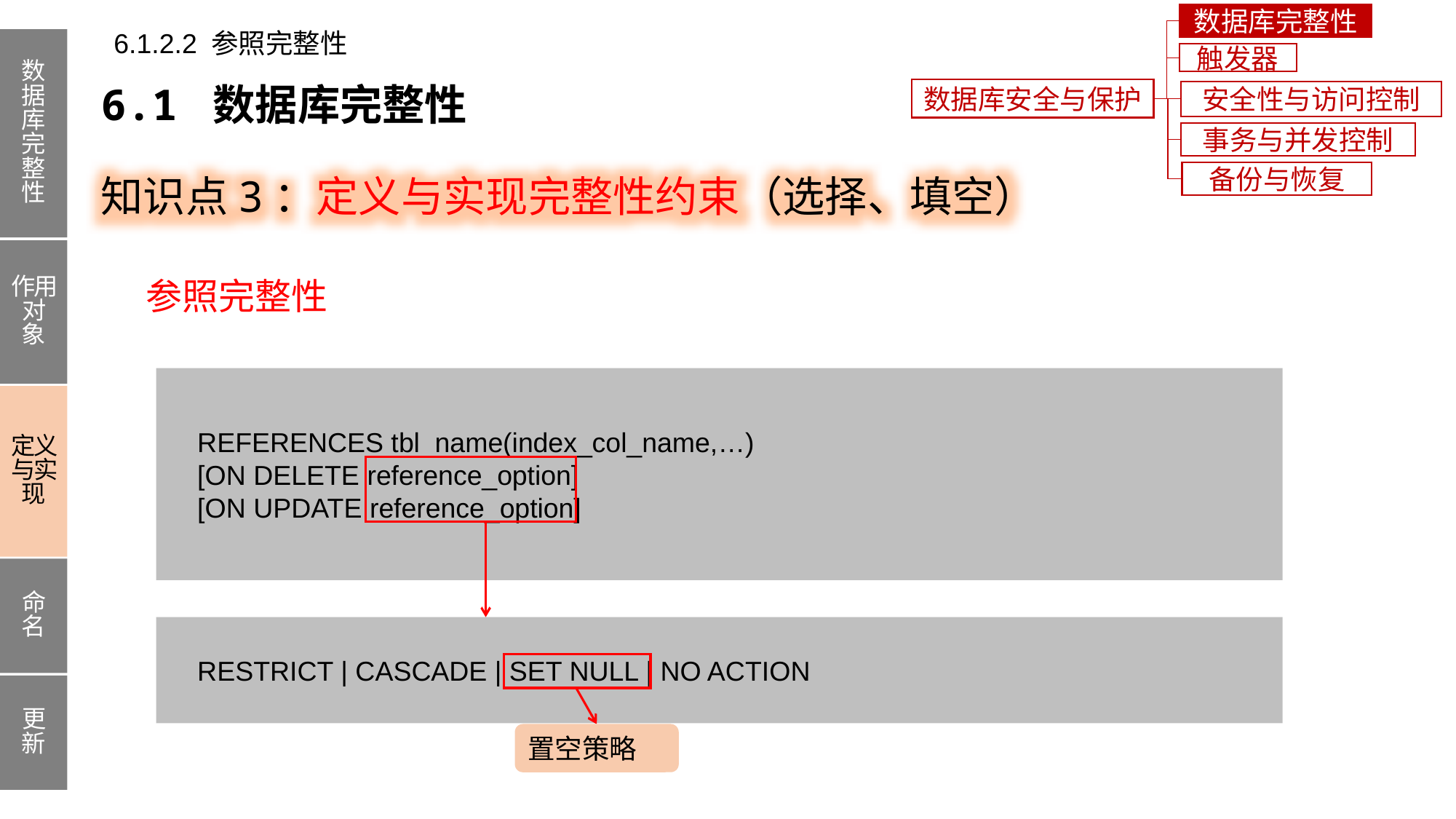

数据库完整性
6.1.2.2 参照完整性
数据库完整性
作用对象
定义与实现
命名
更新
触发器
6.1 数据库完整性
数据库安全与保护
安全性与访问控制
事务与并发控制
知识点3：定义与实现完整性约束（选择、填空）
备份与恢复
参照完整性
    REFERENCES tbl_name(index_col_name,…)
    [ON DELETE reference_option]
    [ON UPDATE reference_option]

    RESTRICT | CASCADE | SET NULL | NO ACTION

置空策略